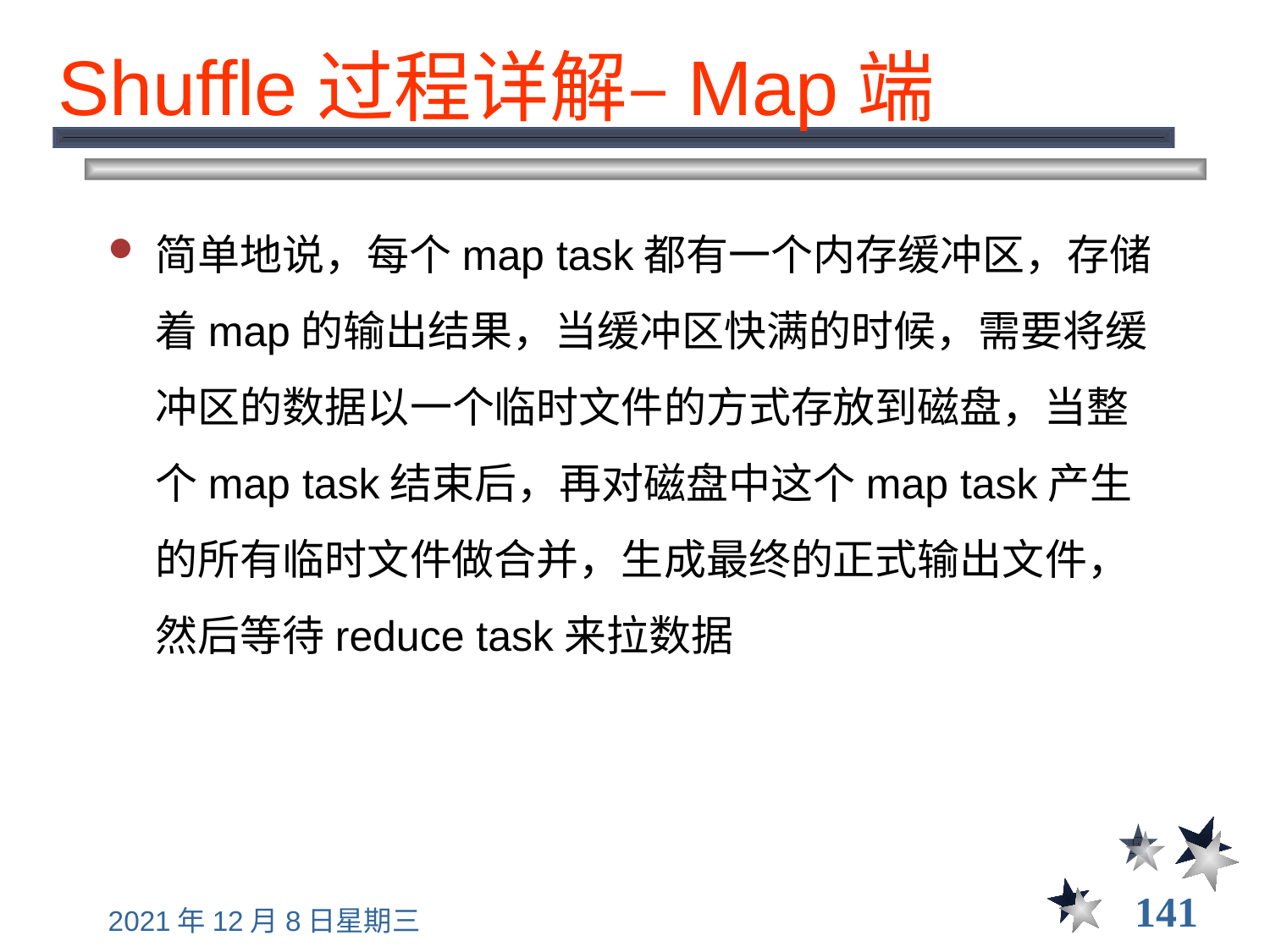

# Shuffle过程详解–Map端
简单地说，每个map task都有一个内存缓冲区，存储着map的输出结果，当缓冲区快满的时候，需要将缓冲区的数据以一个临时文件的方式存放到磁盘，当整个map task结束后，再对磁盘中这个map task产生的所有临时文件做合并，生成最终的正式输出文件，然后等待reduce task来拉数据

141
2021年12月8日星期三
大数据管理----前言